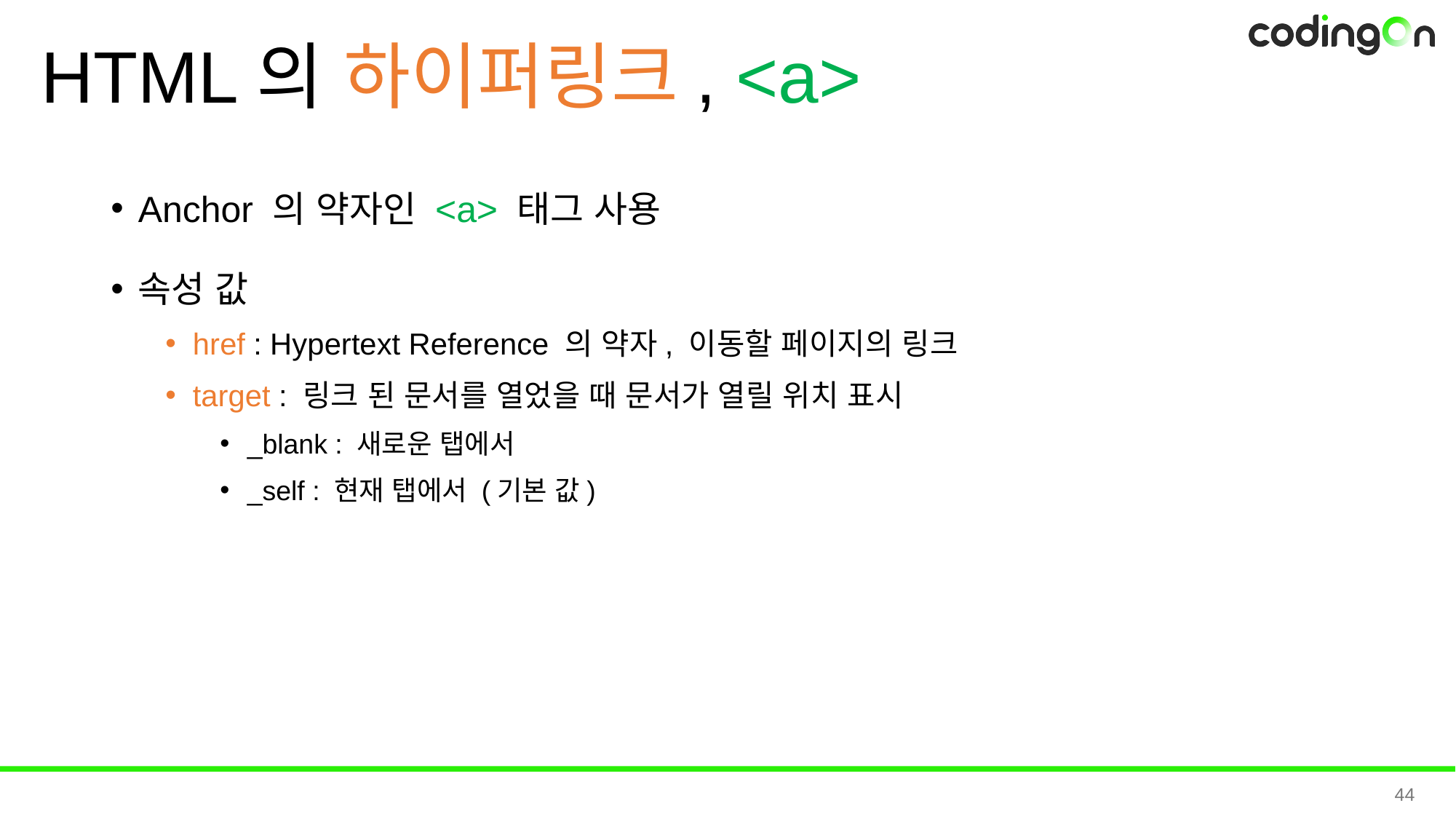

# HTML의 하이퍼링크, <a>
Anchor 의 약자인 <a> 태그 사용
속성 값
href : Hypertext Reference 의 약자, 이동할 페이지의 링크
target : 링크 된 문서를 열었을 때 문서가 열릴 위치 표시
_blank : 새로운 탭에서
_self : 현재 탭에서 (기본 값)
44